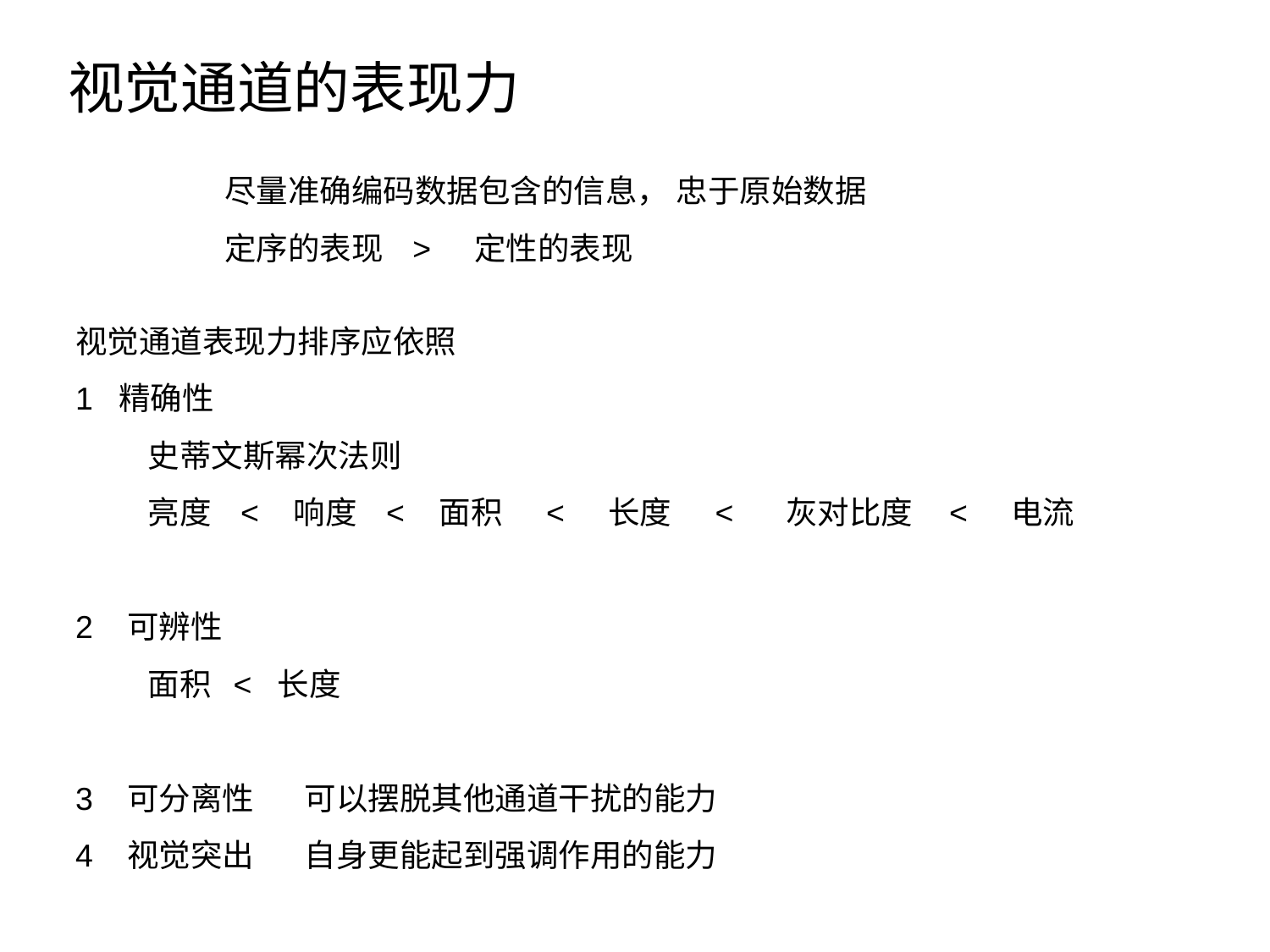

# 视觉通道的表现力
尽量准确编码数据包含的信息， 忠于原始数据
定序的表现   >    定性的表现
视觉通道表现力排序应依照
1  精确性
         史蒂文斯幂次法则
         亮度   <   响度   <   面积     <    长度     <     灰对比度    <    电流

2   可辨性
         面积  <  长度

3   可分离性       可以摆脱其他通道干扰的能力
4   视觉突出       自身更能起到强调作用的能力